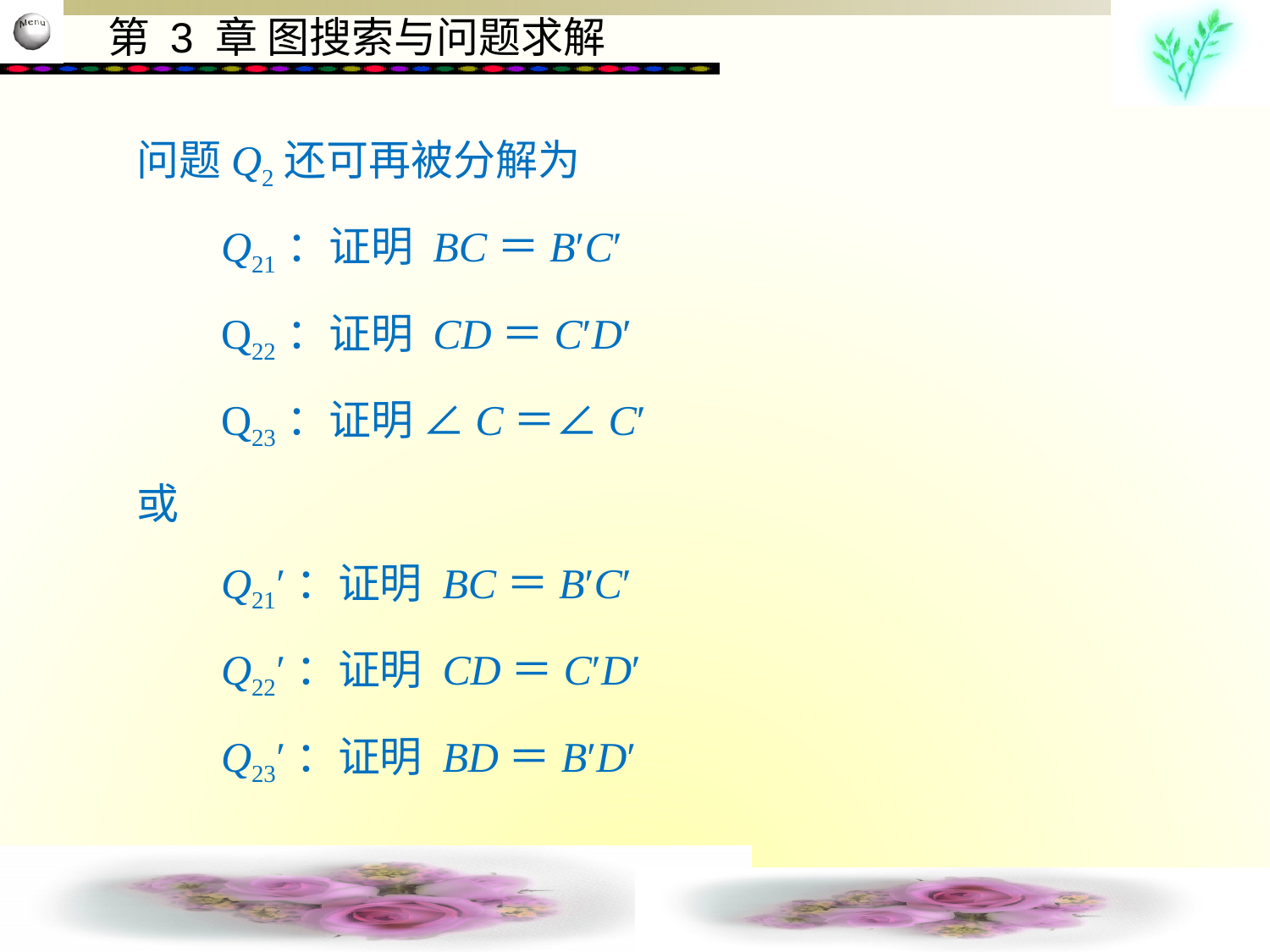

问题Q2还可再被分解为
        Q21：证明 BC＝B′C′
        Q22：证明 CD＝C′D′
        Q23：证明 ∠C＝∠C′
或
        Q21′：证明 BC＝B′C′
        Q22′：证明 CD＝C′D′
        Q23′：证明 BD＝B′D′